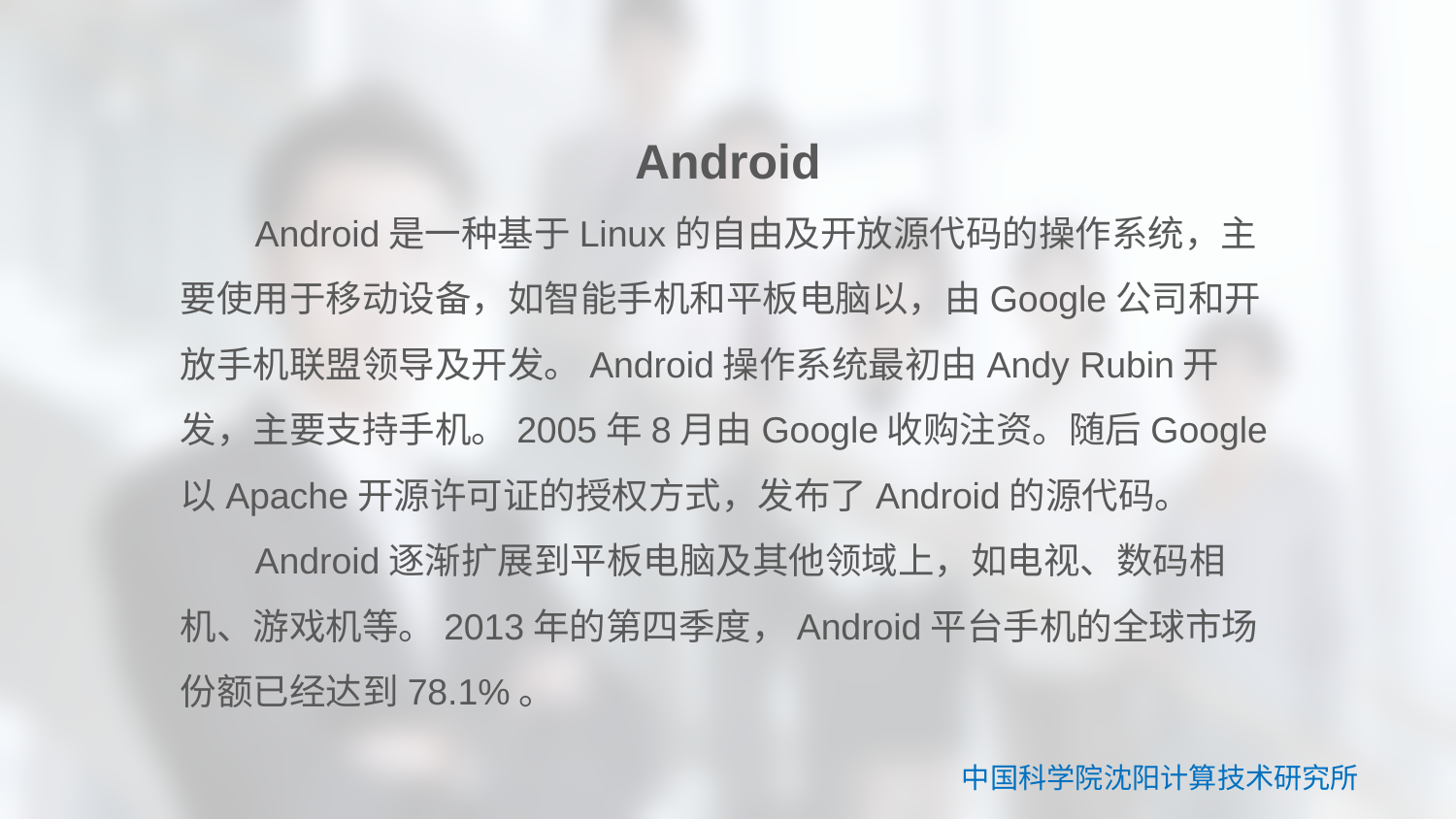

Android
Android是一种基于Linux的自由及开放源代码的操作系统，主要使用于移动设备，如智能手机和平板电脑以，由Google公司和开放手机联盟领导及开发。Android操作系统最初由Andy Rubin开发，主要支持手机。2005年8月由Google收购注资。随后Google以Apache开源许可证的授权方式，发布了Android的源代码。
Android逐渐扩展到平板电脑及其他领域上，如电视、数码相机、游戏机等。2013年的第四季度，Android平台手机的全球市场份额已经达到78.1%。
中国科学院沈阳计算技术研究所